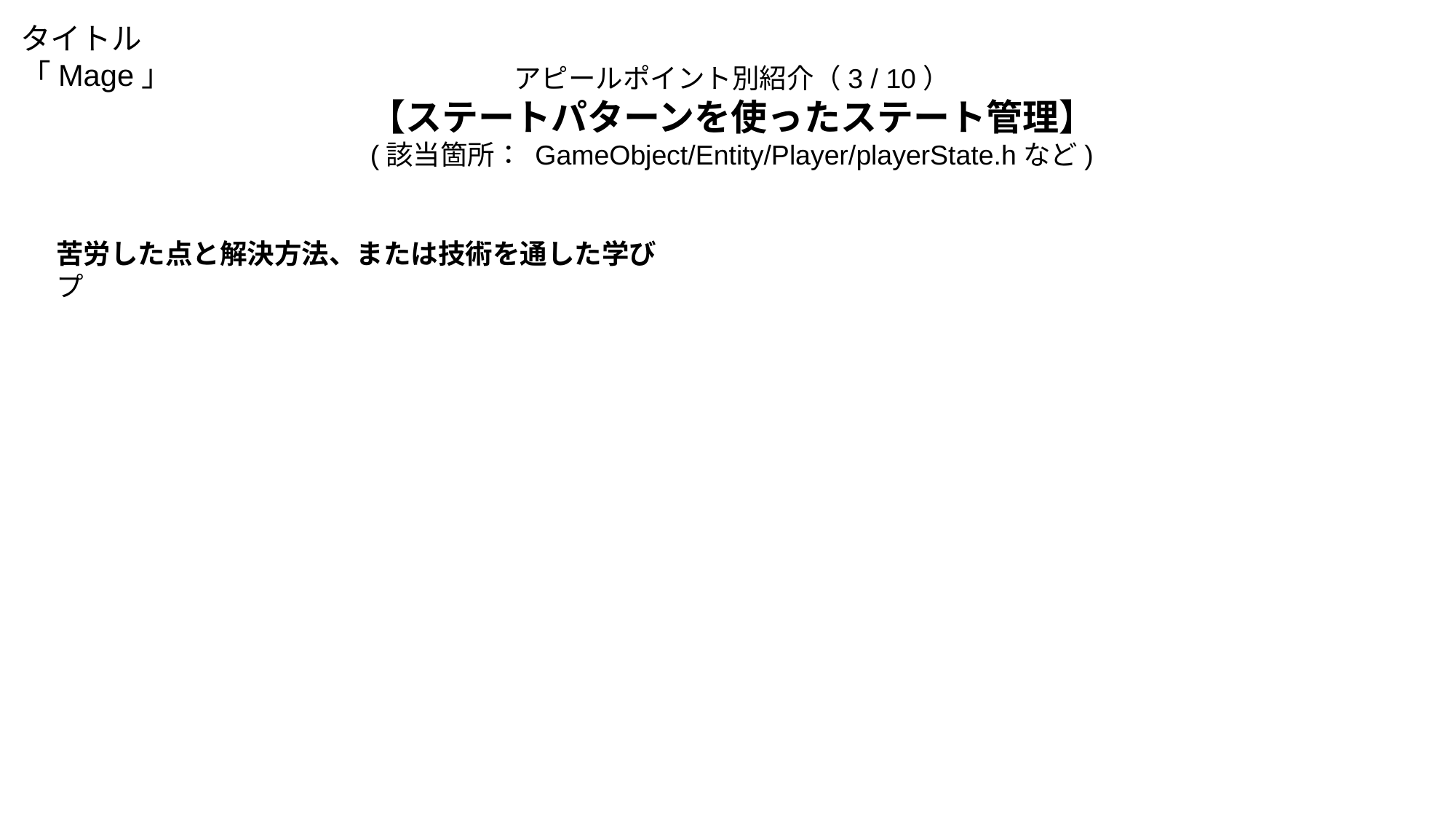

タイトル「Mage」
アピールポイント別紹介（3 / 10）
【ステートパターンを使ったステート管理】
(該当箇所： GameObject/Entity/Player/playerState.hなど)
苦労した点と解決方法、または技術を通した学び
プ